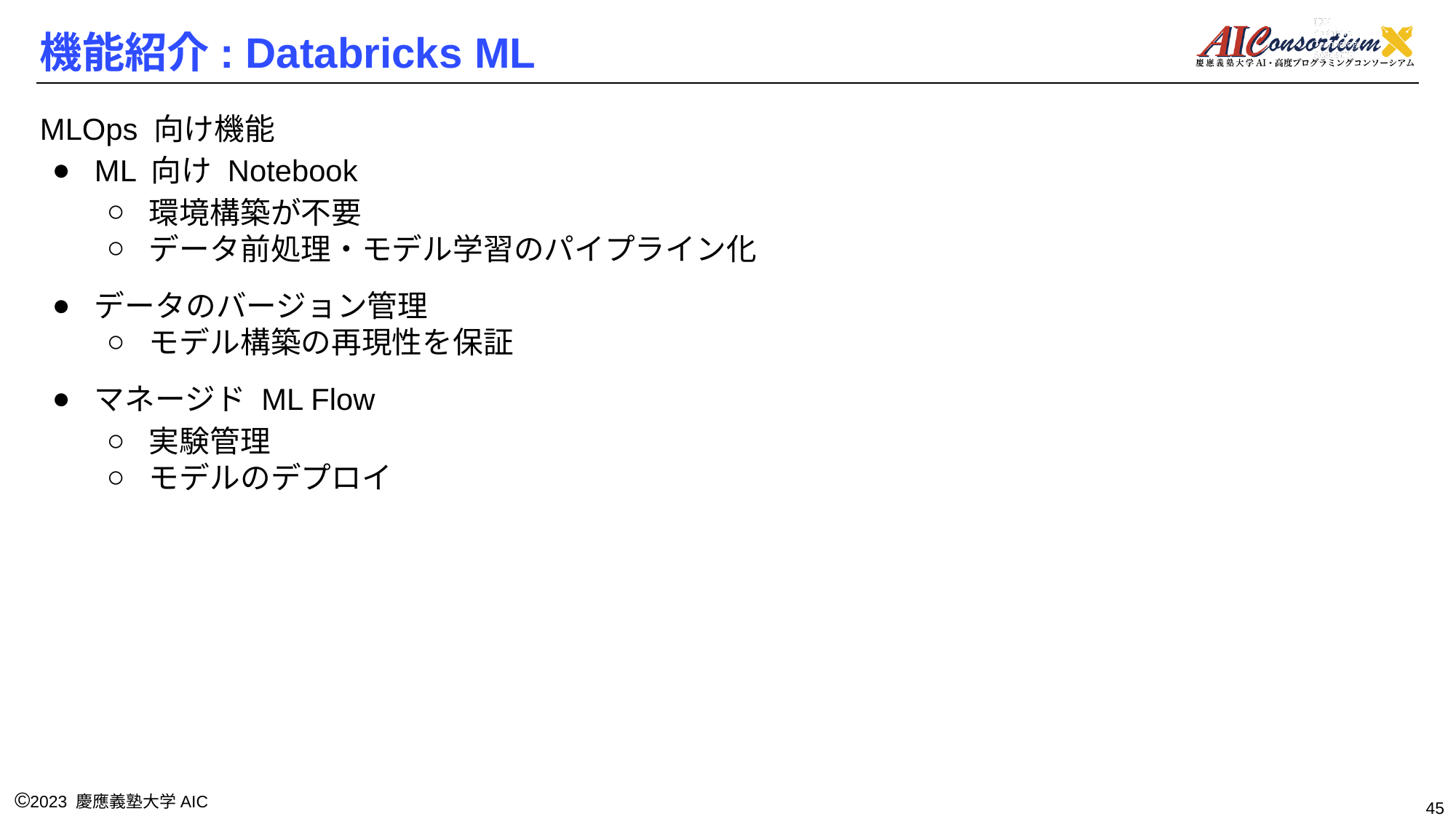

# 機能紹介: Databricks ML
MLOps 向け機能
ML 向け Notebook
環境構築が不要
データ前処理・モデル学習のパイプライン化
データのバージョン管理
モデル構築の再現性を保証
マネージド ML Flow
実験管理
モデルのデプロイ
45